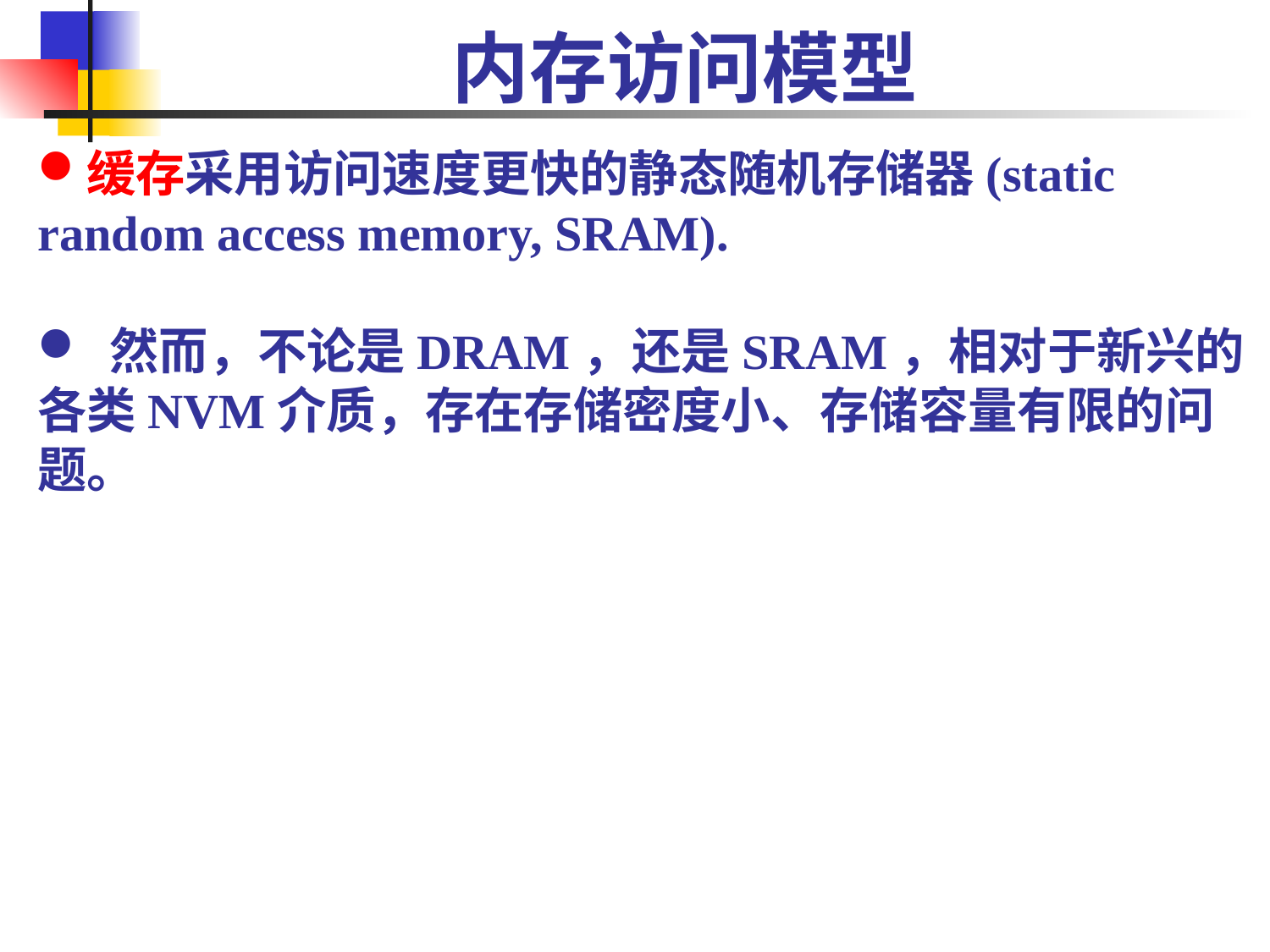

# 内存访问模型
缓存采用访问速度更快的静态随机存储器(static random access memory, SRAM).

 然而，不论是DRAM，还是SRAM，相对于新兴的各类NVM介质，存在存储密度小、存储容量有限的问题。